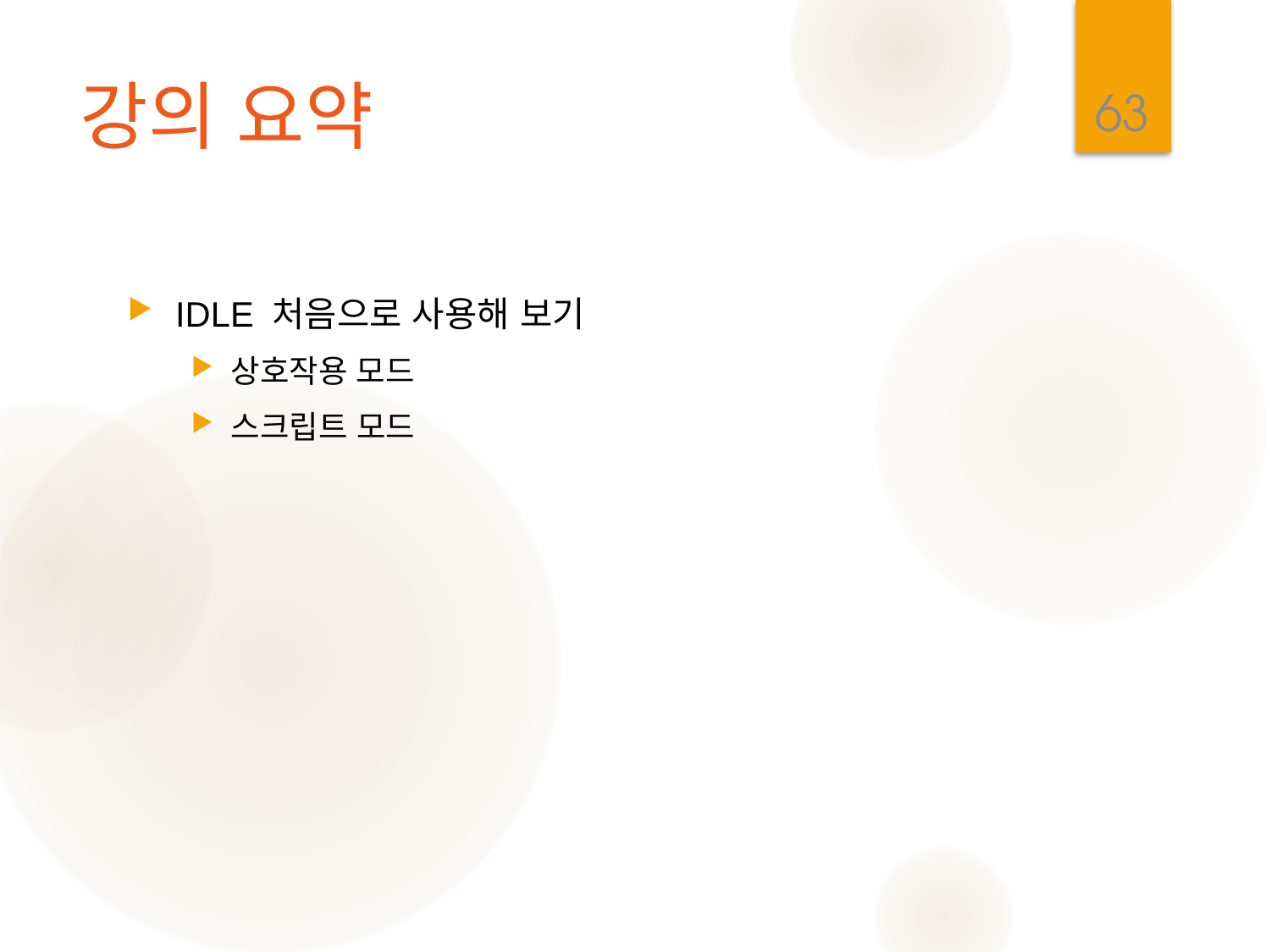

63
# 강의 요약
IDLE 처음으로 사용해 보기
상호작용 모드
스크립트 모드